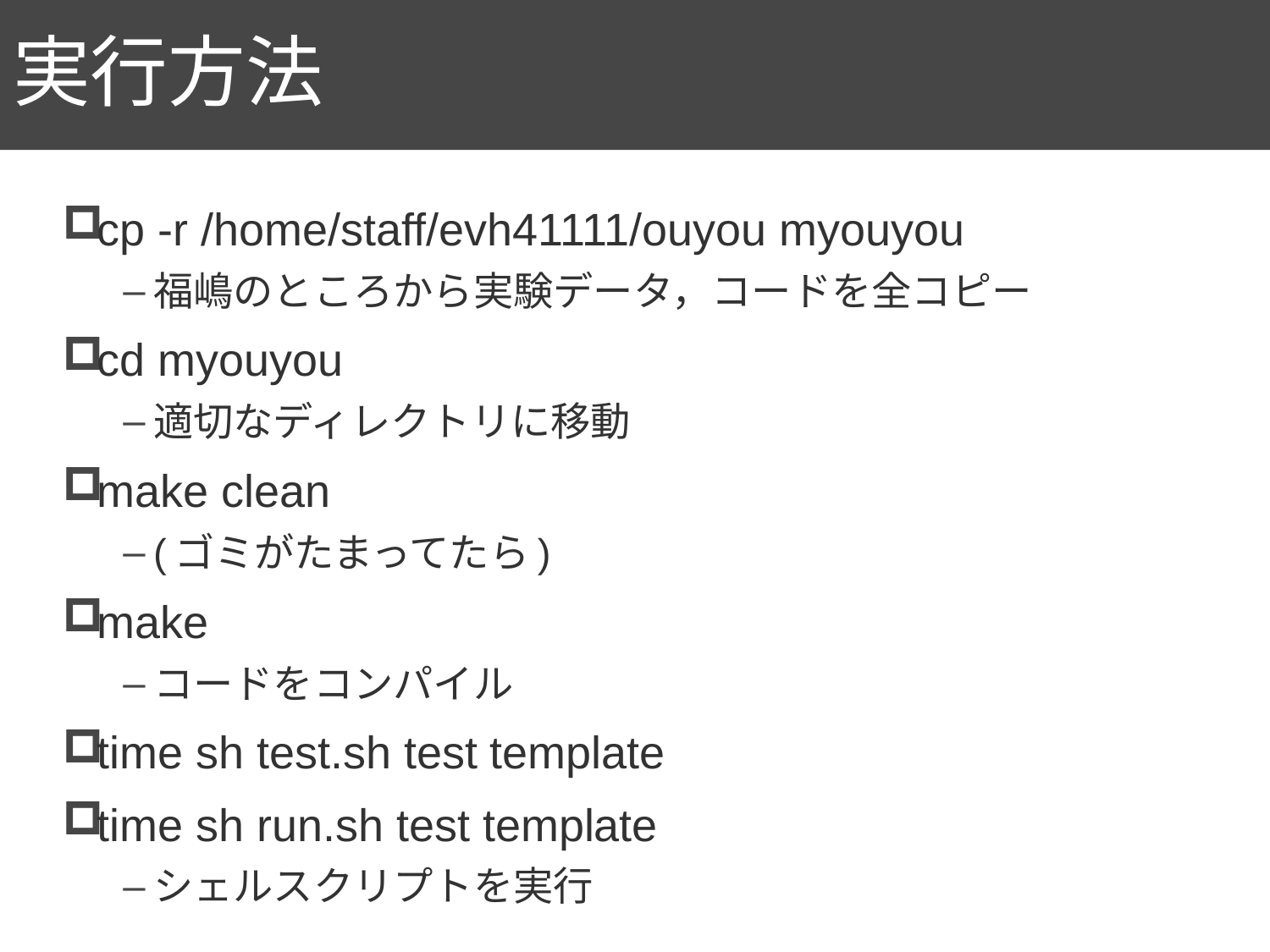

# 実行方法
78
cp -r /home/staff/evh41111/ouyou myouyou
福嶋のところから実験データ，コードを全コピー
cd myouyou
適切なディレクトリに移動
make clean
(ゴミがたまってたら)
make
コードをコンパイル
time sh test.sh test template
time sh run.sh test template
シェルスクリプトを実行